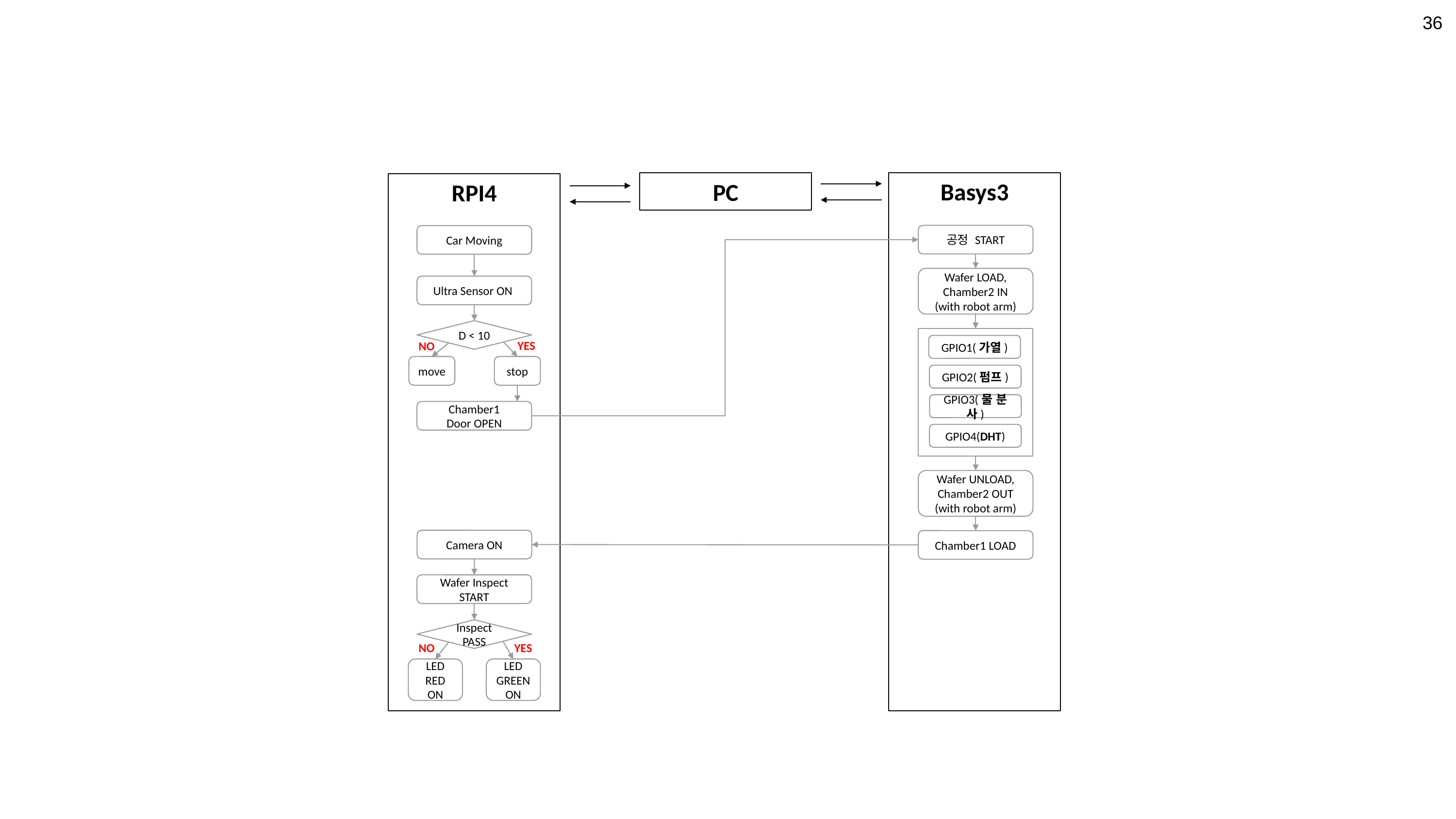

36
#
PC
Basys3

RPI4

공정 START
Car Moving
Wafer LOAD,
Chamber2 IN
(with robot arm)
Ultra Sensor ON
D < 10

YES
NO
GPIO1(가열)
move
stop
GPIO2(펌프)
GPIO3(물 분사)
Chamber1
Door OPEN
GPIO4(DHT)
Wafer UNLOAD,
Chamber2 OUT
(with robot arm)
Camera ON
Chamber1 LOAD
Wafer Inspect START
Inspect PASS
NO
YES
LED RED ON
LED GREEN ON